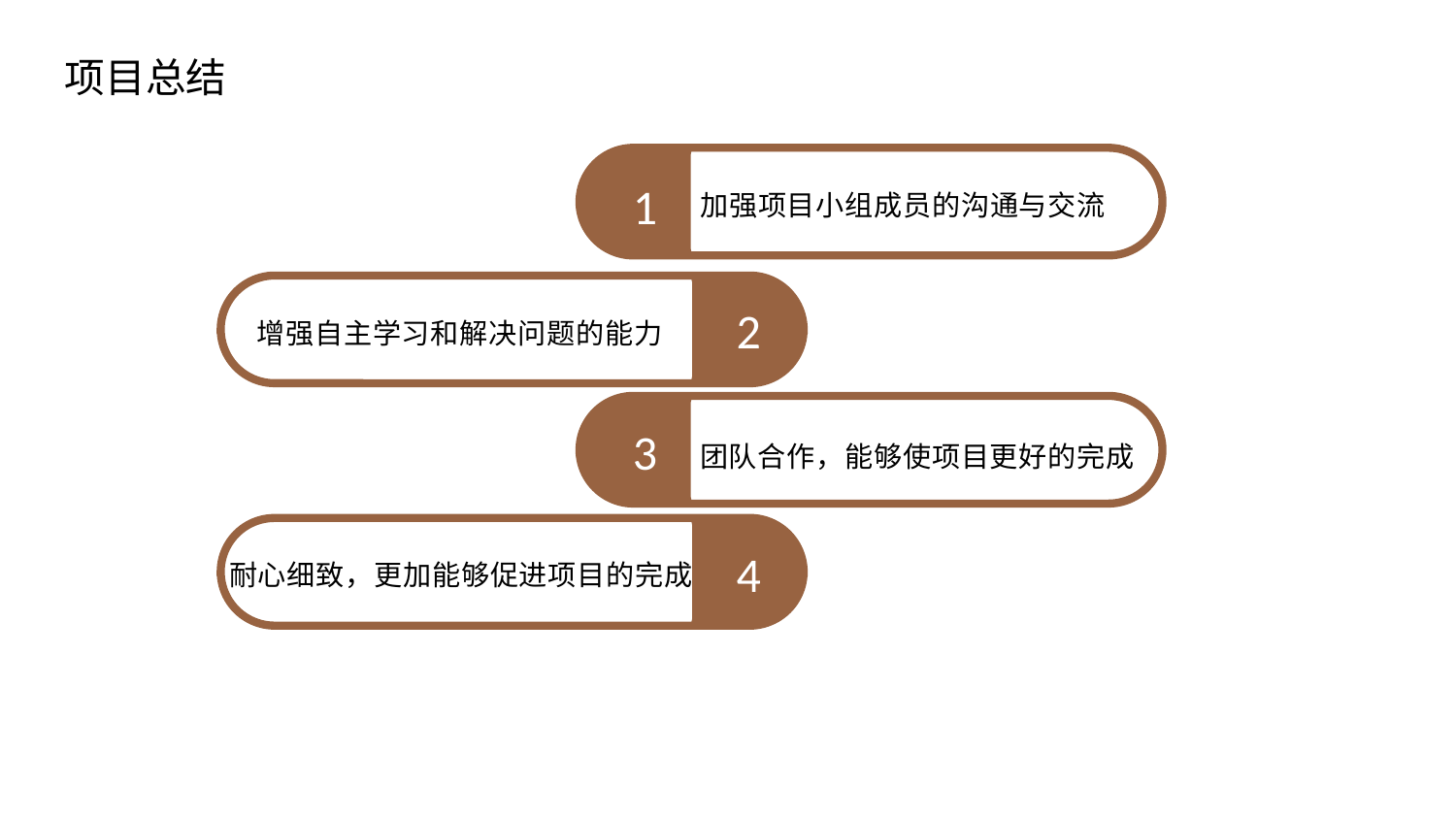

# 项目总结

1
加强项目小组成员的沟通与交流

2
增强自主学习和解决问题的能力

3
团队合作，能够使项目更好的完成

4
耐心细致，更加能够促进项目的完成